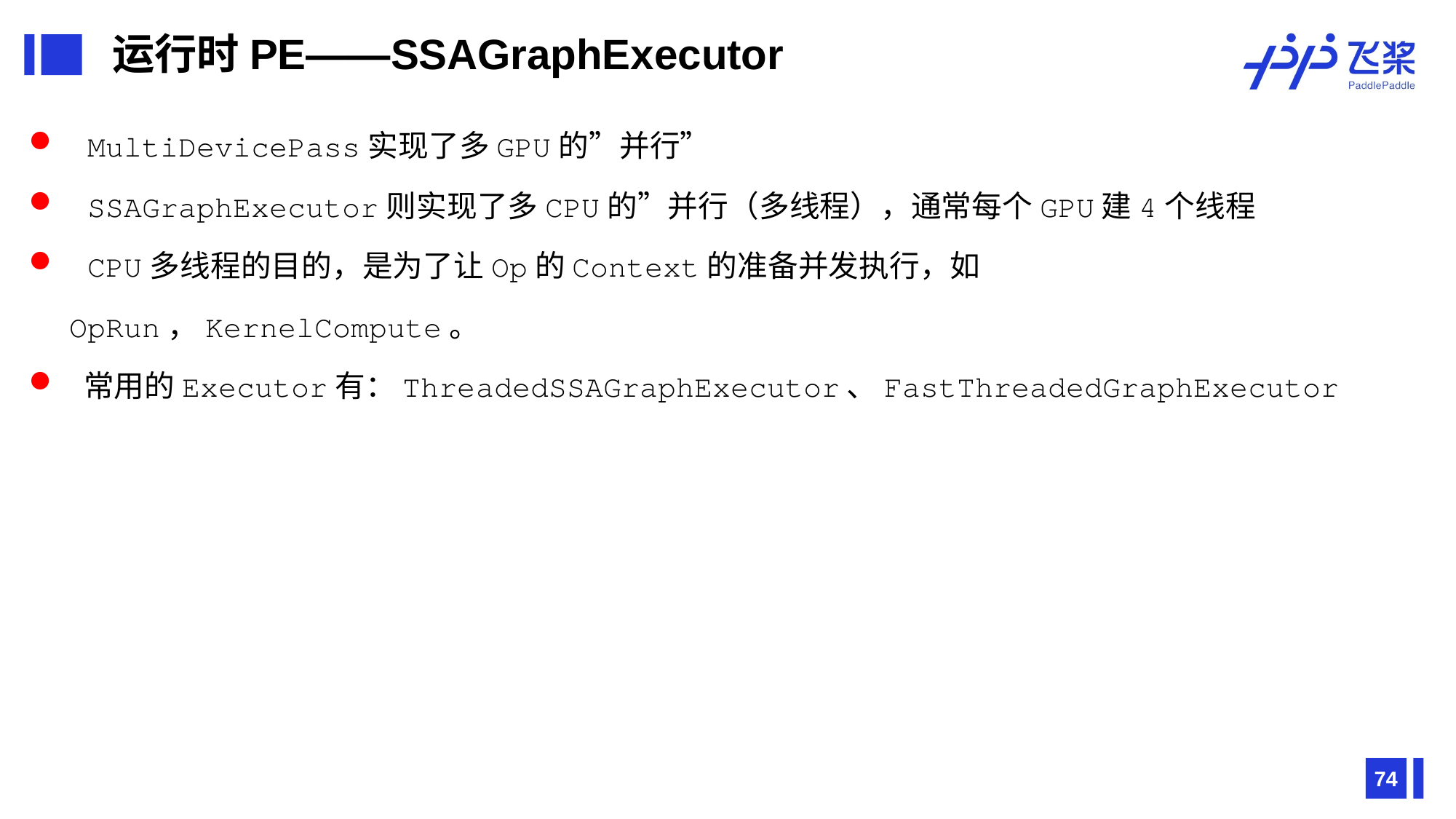

运行时PE——SSAGraphExecutor
 MultiDevicePass实现了多GPU的”并行”
 SSAGraphExecutor则实现了多CPU的”并行（多线程），通常每个GPU建4个线程
 CPU多线程的目的，是为了让Op的Context的准备并发执行，如OpRun，KernelCompute。
 常用的Executor有：ThreadedSSAGraphExecutor、FastThreadedGraphExecutor
74